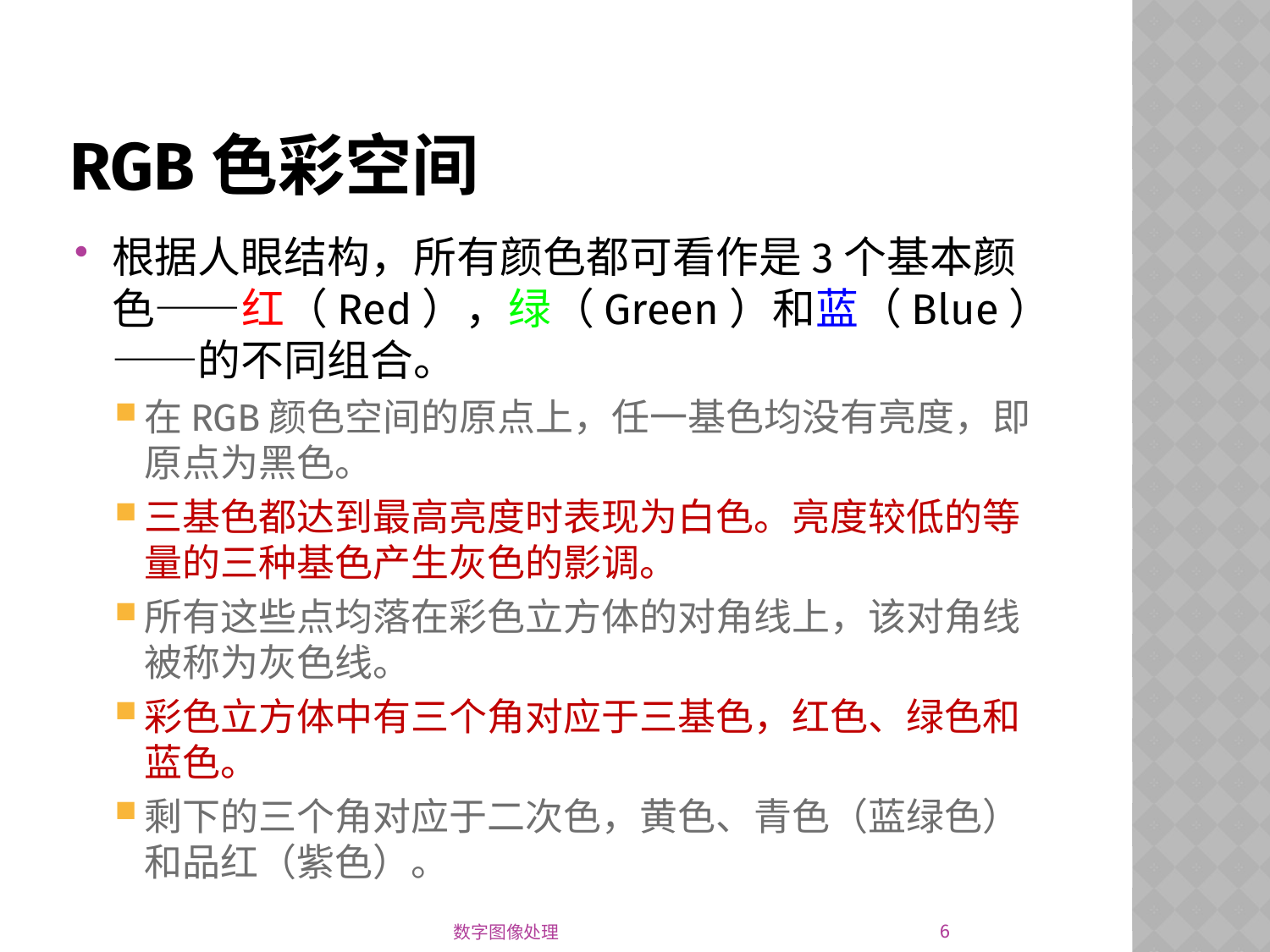

# RGB色彩空间
根据人眼结构，所有颜色都可看作是3个基本颜色——红（Red），绿（Green）和蓝（Blue）——的不同组合。
在RGB颜色空间的原点上，任一基色均没有亮度，即原点为黑色。
三基色都达到最高亮度时表现为白色。亮度较低的等量的三种基色产生灰色的影调。
所有这些点均落在彩色立方体的对角线上，该对角线被称为灰色线。
彩色立方体中有三个角对应于三基色，红色、绿色和蓝色。
剩下的三个角对应于二次色，黄色、青色（蓝绿色）和品红（紫色）。
6
数字图像处理